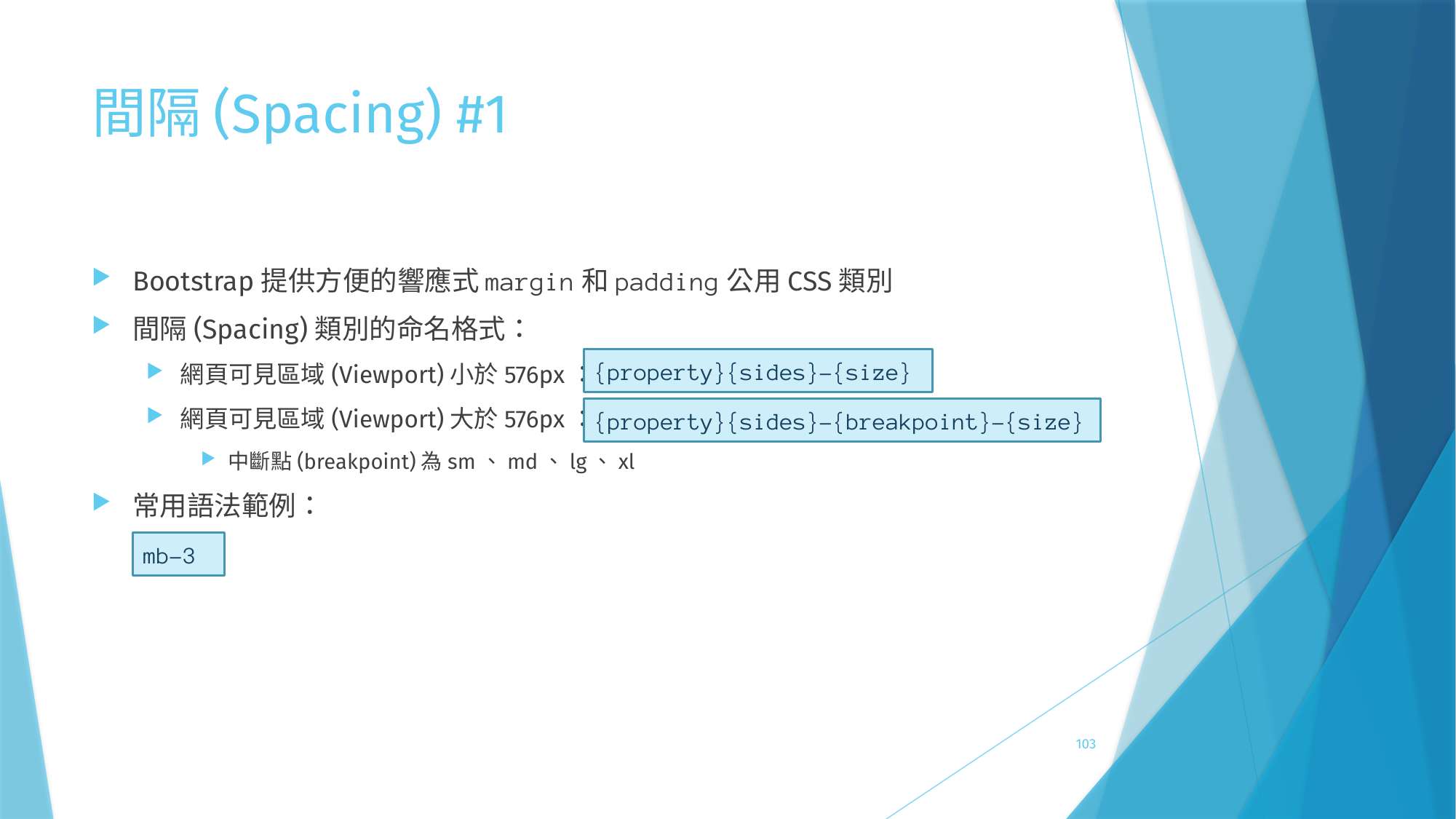

# 間隔(Spacing) #1
Bootstrap提供方便的響應式margin和padding公用CSS類別
間隔(Spacing)類別的命名格式：
網頁可見區域(Viewport)小於576px：
網頁可見區域(Viewport)大於576px：
中斷點(breakpoint)為sm、md、lg、xl
常用語法範例：

{property}{sides}-{size}
{property}{sides}-{breakpoint}-{size}
mb-3
103